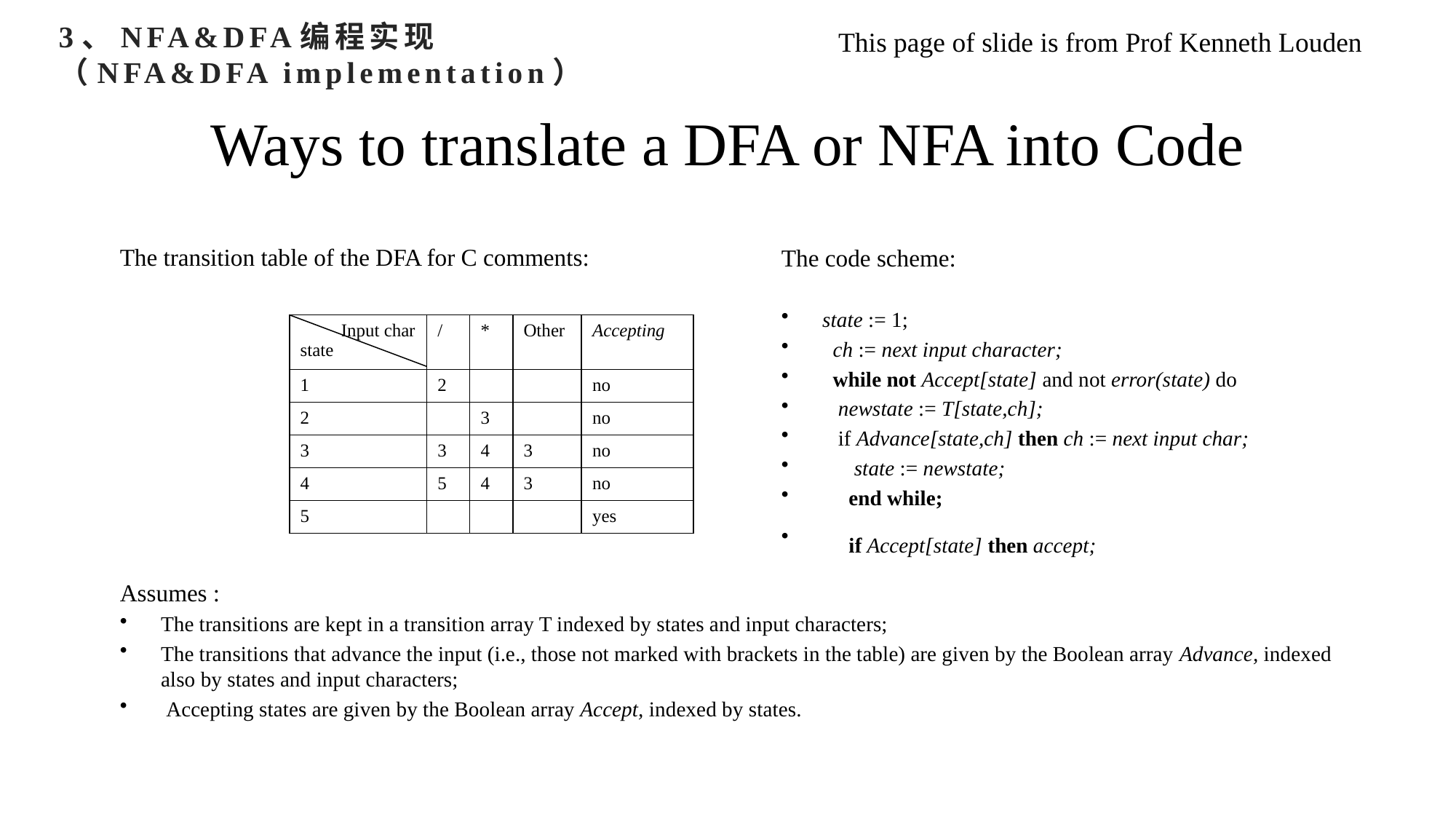

3、NFA&DFA编程实现
（NFA&DFA implementation）
This page of slide is from Prof Kenneth Louden
# Ways to translate a DFA or NFA into Code
The transition table of the DFA for C comments:

Assumes :
The transi­tions are kept in a transition array T indexed by states and input characters;
The transi­tions that advance the input (i.e., those not marked with brackets in the table) are given by the Boolean array Advance, indexed also by states and input characters;
 Accepting states are given by the Boolean array Accept, indexed by states.

The code scheme:

state := 1;
  ch := next input character;
  while not Accept[state] and not error(state) do
   newstate := T[state,ch];
   if Advance[state,ch] then ch := next input char;
      state := newstate;
     end while;
     if Accept[state] then accept;

| Input char state | / | \* | Other | Accepting |
| --- | --- | --- | --- | --- |
| 1 | 2 |  |  | no |
| 2 |  | 3 |  | no |
| 3 | 3 | 4 | 3 | no |
| 4 | 5 | 4 | 3 | no |
| 5 |  |  |  | yes |